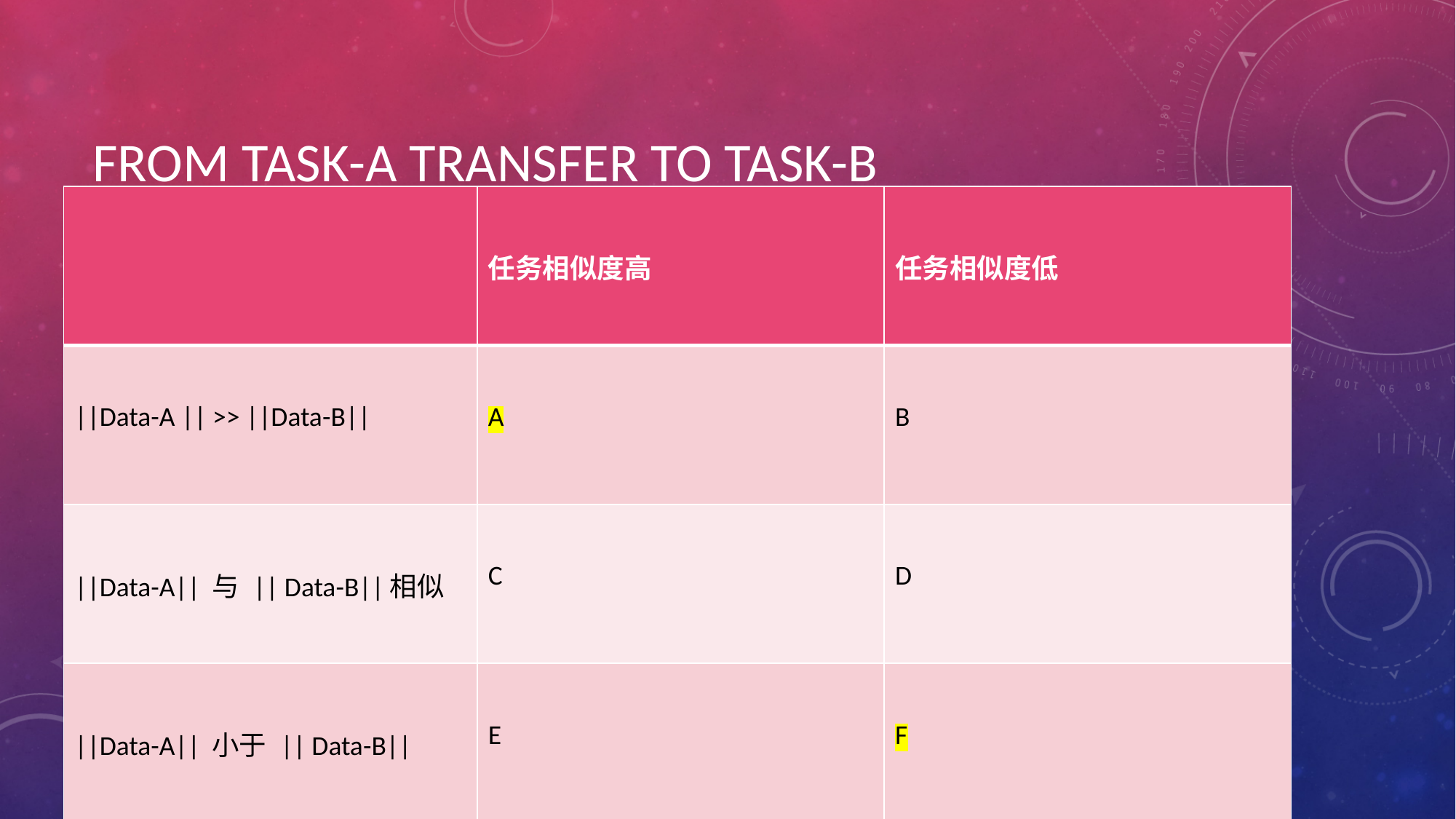

# From Task-A transfer to Task-B
|  | 任务相似度高 | 任务相似度低 |
| --- | --- | --- |
| ||Data-A || >> ||Data-B|| | A | B |
| ||Data-A|| 与 || Data-B||相似 | C | D |
| ||Data-A|| 小于 || Data-B|| | E | F |